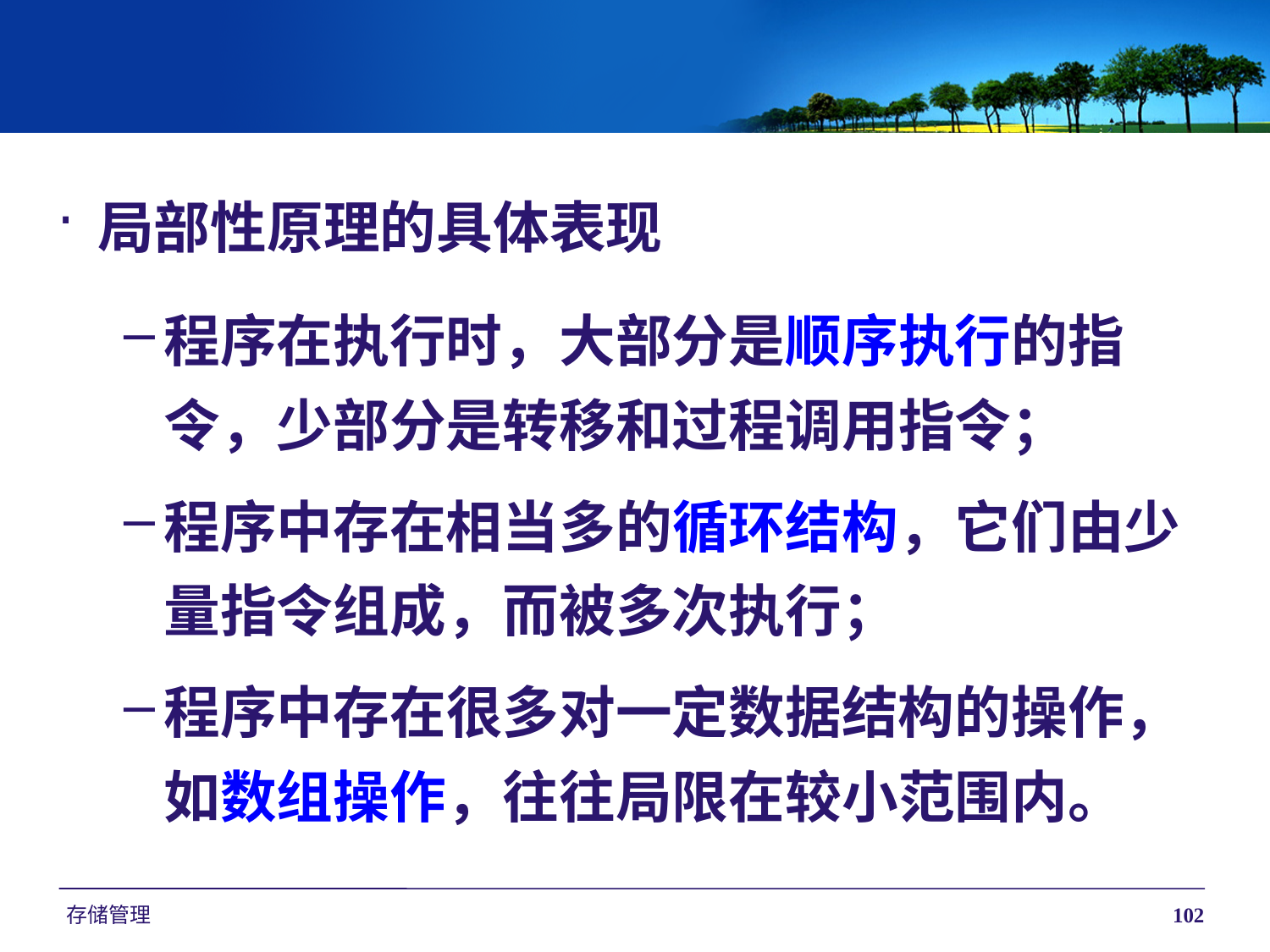

局部性原理的具体表现
程序在执行时，大部分是顺序执行的指令，少部分是转移和过程调用指令；
程序中存在相当多的循环结构，它们由少量指令组成，而被多次执行；
程序中存在很多对一定数据结构的操作，如数组操作，往往局限在较小范围内。
存储管理
102